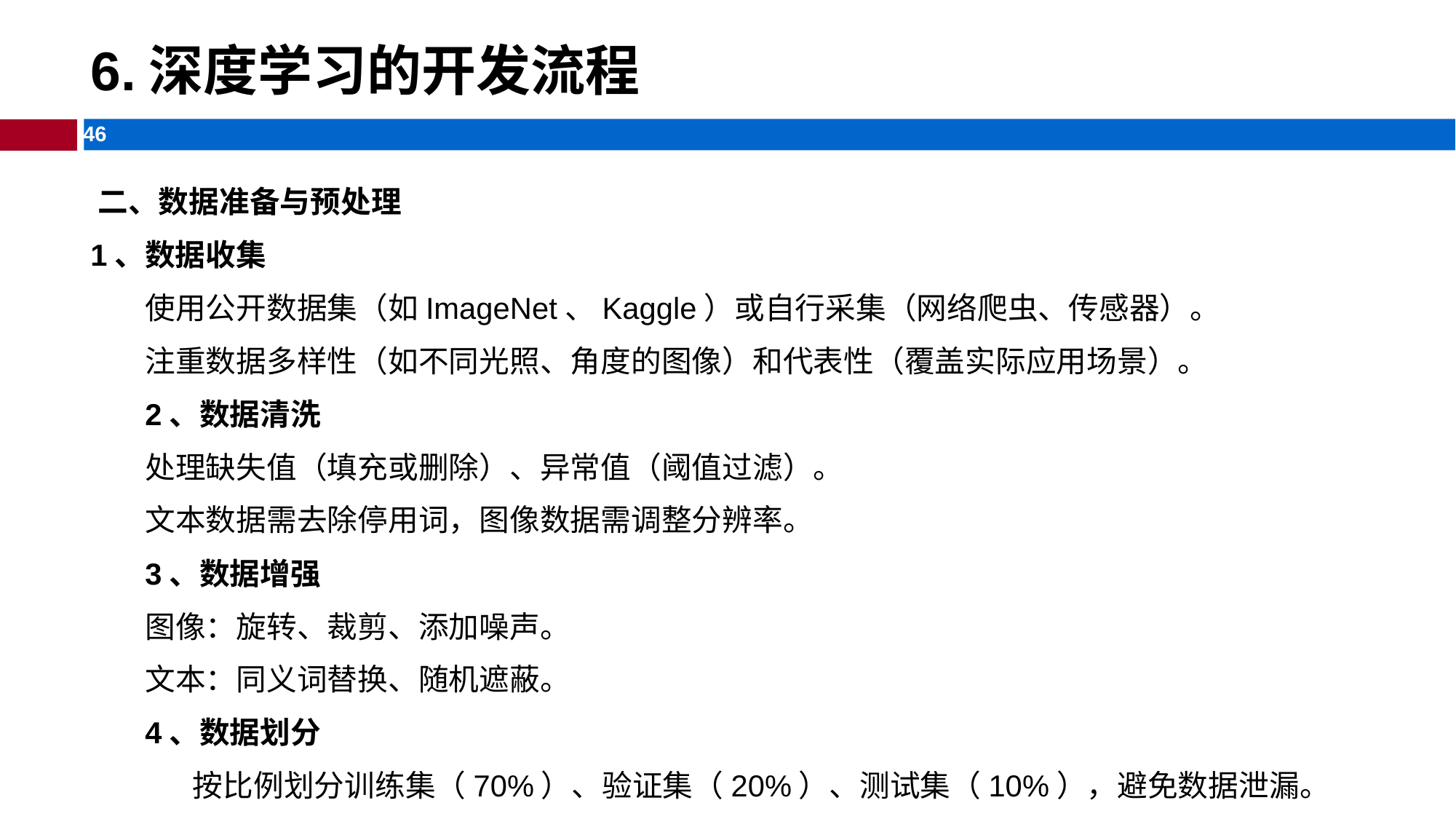

# 6.深度学习的开发流程
​​​二、数据准备与预处理​​
1、数据收集
使用公开数据集（如ImageNet、Kaggle）或自行采集（网络爬虫、传感器）。
注重数据多样性（如不同光照、角度的图像）和代表性（覆盖实际应用场景）。
​​2、数据清洗
处理缺失值（填充或删除）、异常值（阈值过滤）。
文本数据需去除停用词，图像数据需调整分辨率。
​​3、数据增强
图像：旋转、裁剪、添加噪声。
文本：同义词替换、随机遮蔽。
​​4、数据划分
      按比例划分训练集（70%）、验证集（20%）、测试集（10%），避免数据泄漏。